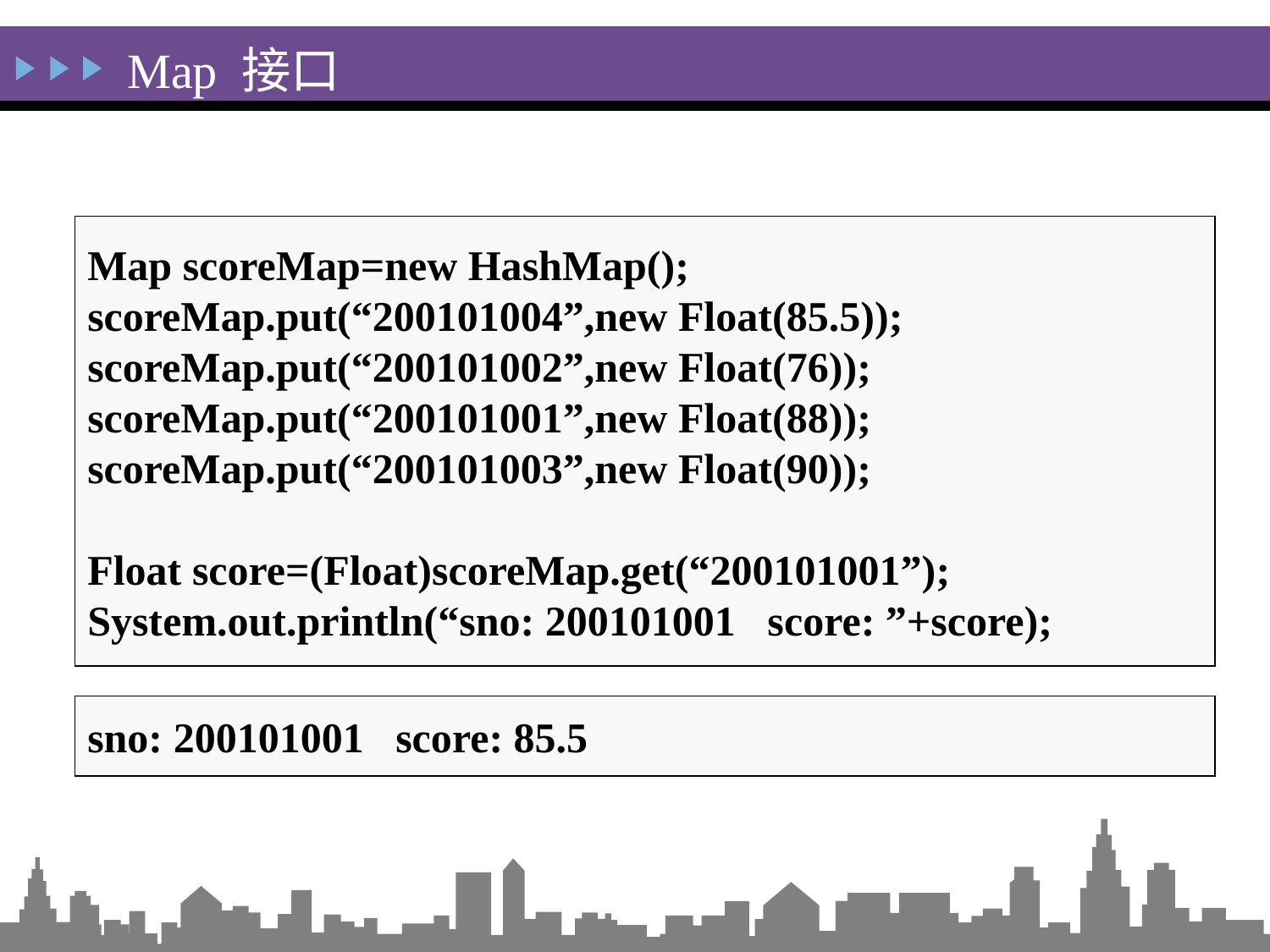

Map 接口
Map scoreMap=new HashMap();
scoreMap.put(“200101004”,new Float(85.5));
scoreMap.put(“200101002”,new Float(76));
scoreMap.put(“200101001”,new Float(88));
scoreMap.put(“200101003”,new Float(90));

Float score=(Float)scoreMap.get(“200101001”);
System.out.println(“sno: 200101001   score: ”+score);
sno: 200101001   score: 85.5